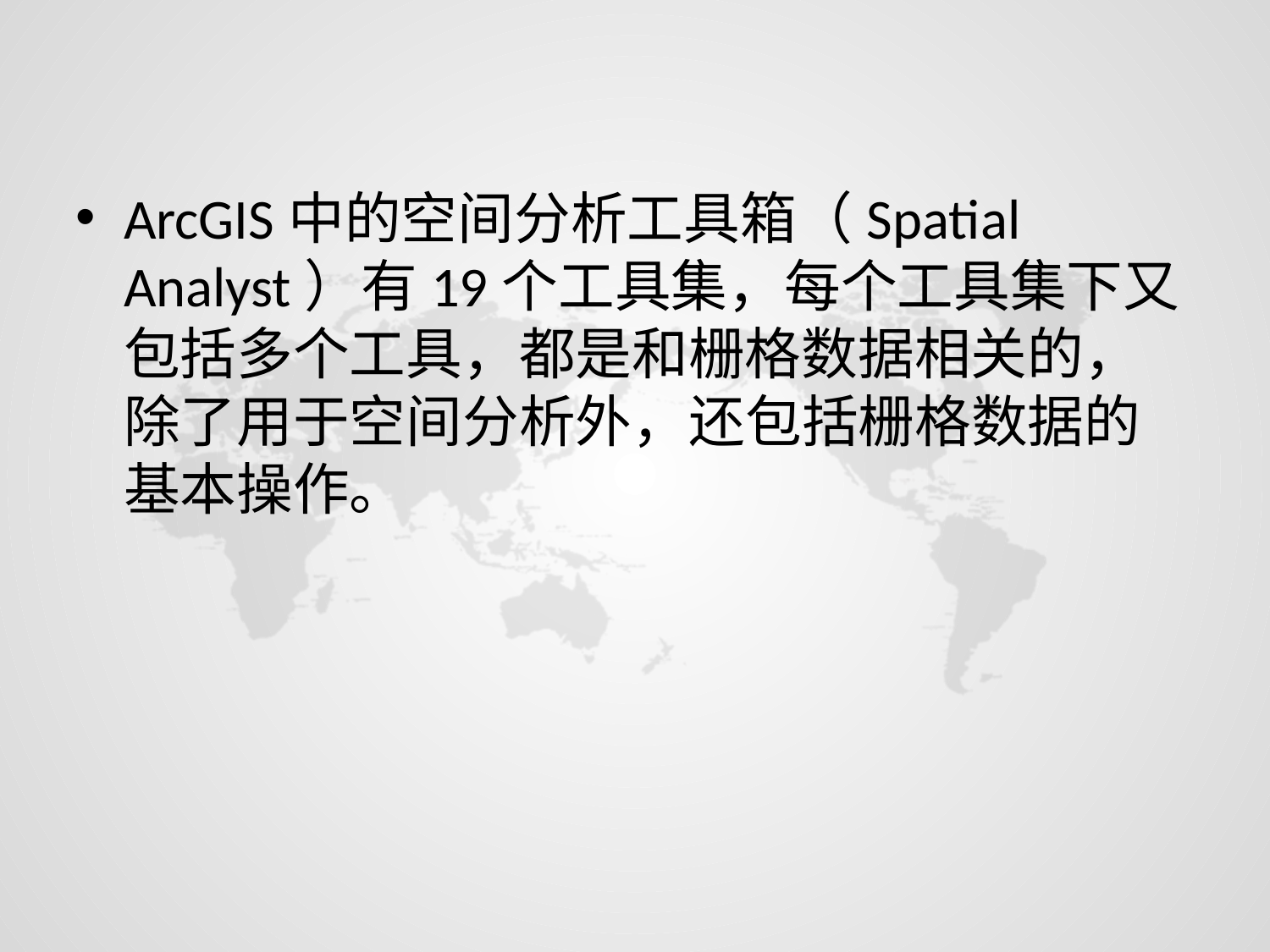

ArcGIS中的空间分析工具箱（Spatial Analyst）有19个工具集，每个工具集下又包括多个工具，都是和栅格数据相关的，除了用于空间分析外，还包括栅格数据的基本操作。